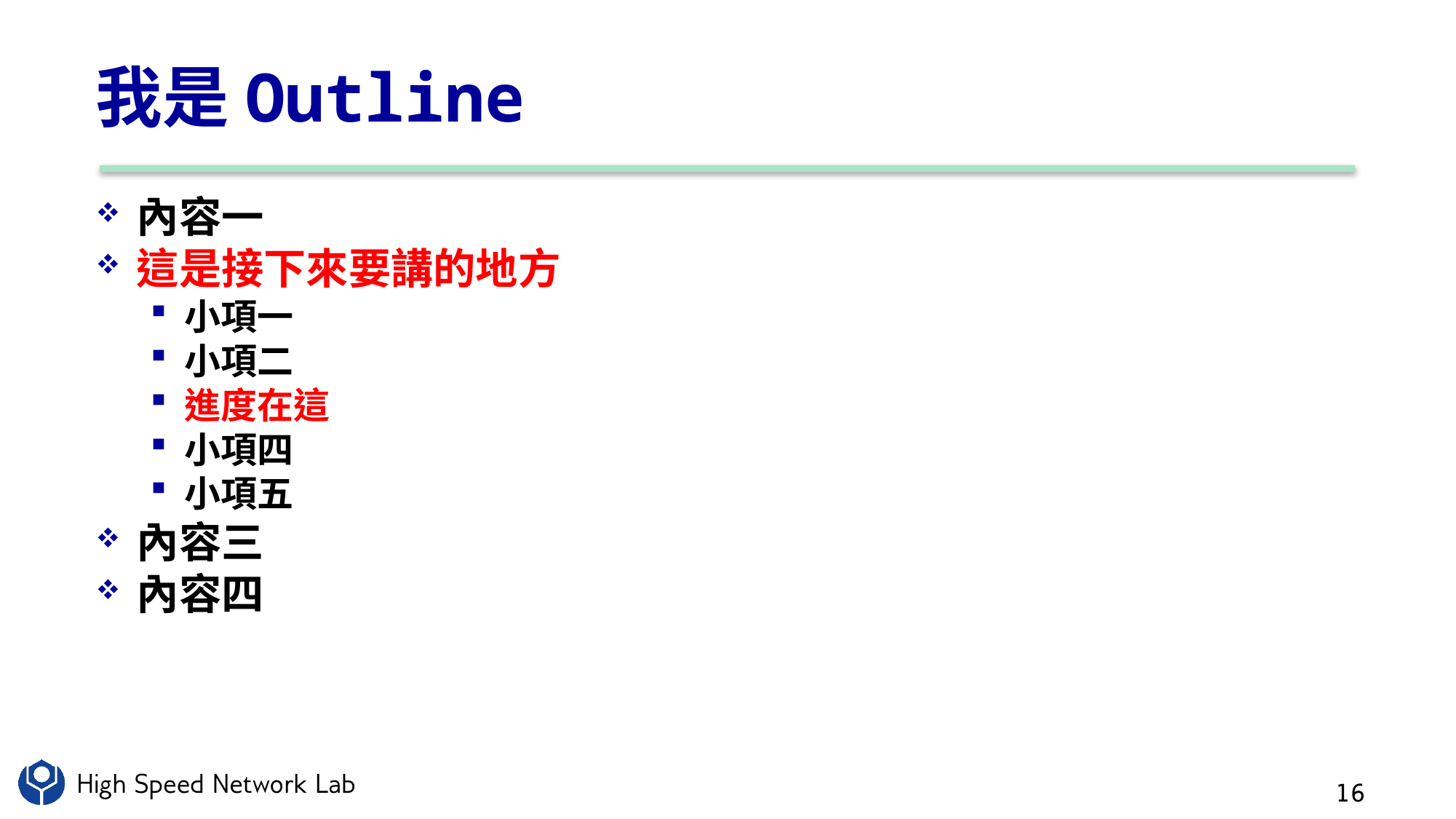

# 我是Outline
內容一
這是接下來要講的地方
小項一
小項二
進度在這
小項四
小項五
內容三
內容四
16